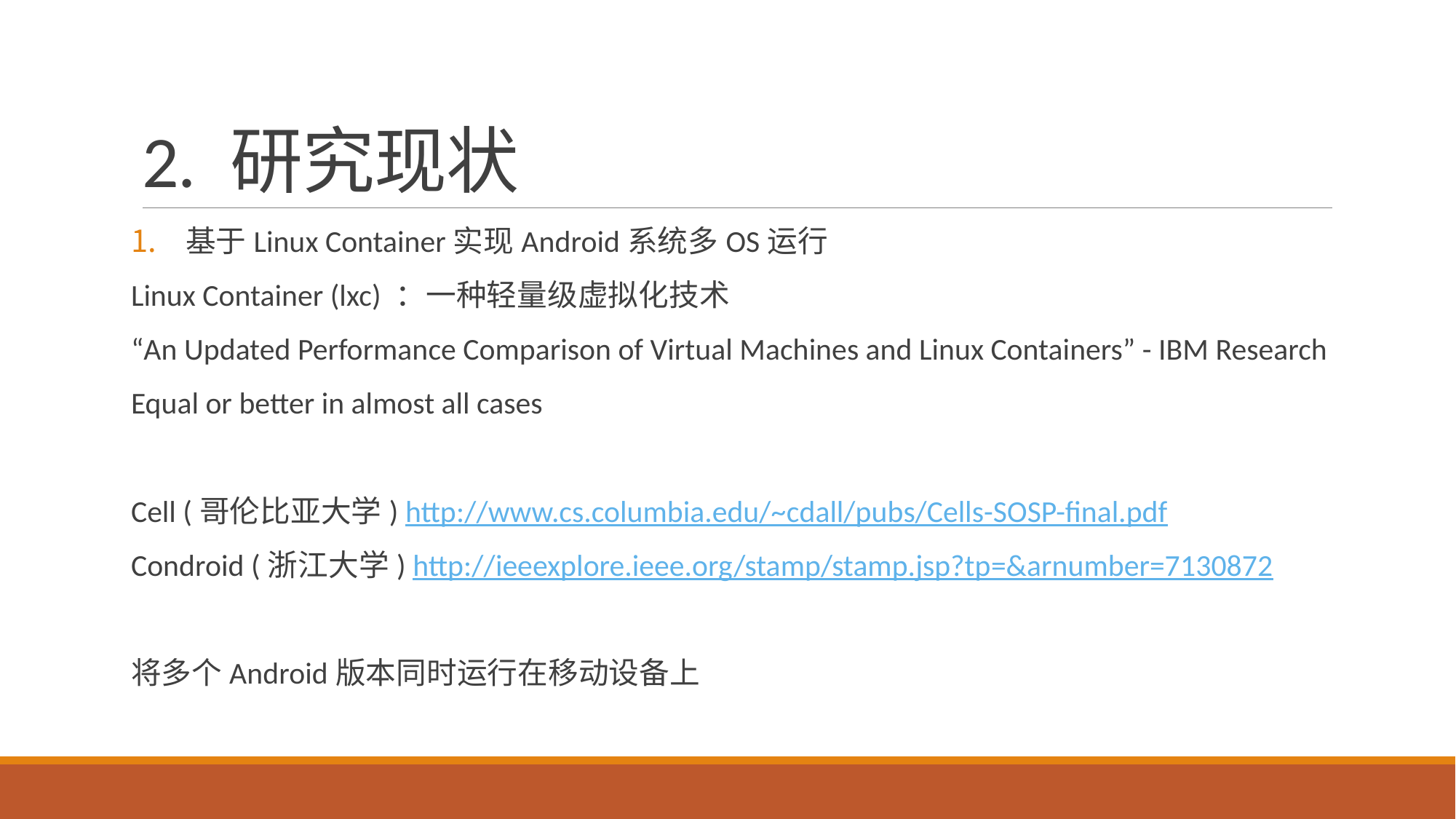

# 2. 研究现状
基于Linux Container实现Android系统多OS运行
Linux Container (lxc) ：一种轻量级虚拟化技术
“An Updated Performance Comparison of Virtual Machines and Linux Containers” - IBM Research
Equal or better in almost all cases

Cell (哥伦比亚大学) http://www.cs.columbia.edu/~cdall/pubs/Cells-SOSP-final.pdf
Condroid (浙江大学) http://ieeexplore.ieee.org/stamp/stamp.jsp?tp=&arnumber=7130872

将多个Android版本同时运行在移动设备上